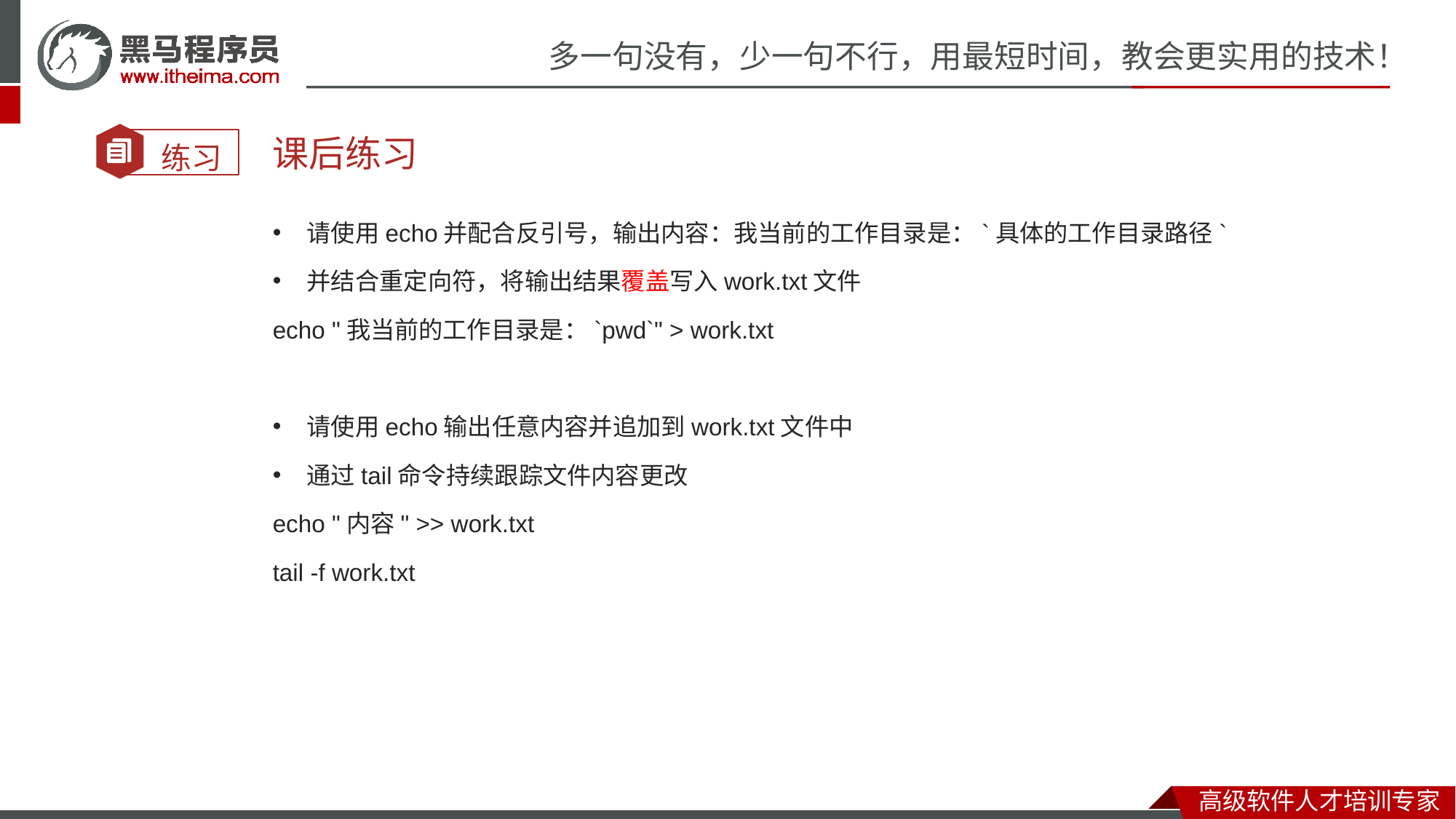

课后练习
请使用echo并配合反引号，输出内容：我当前的工作目录是：`具体的工作目录路径`
并结合重定向符，将输出结果覆盖写入work.txt文件
echo "我当前的工作目录是：`pwd`" > work.txt

请使用echo输出任意内容并追加到work.txt文件中
通过tail命令持续跟踪文件内容更改
echo "内容" >> work.txt
tail -f work.txt